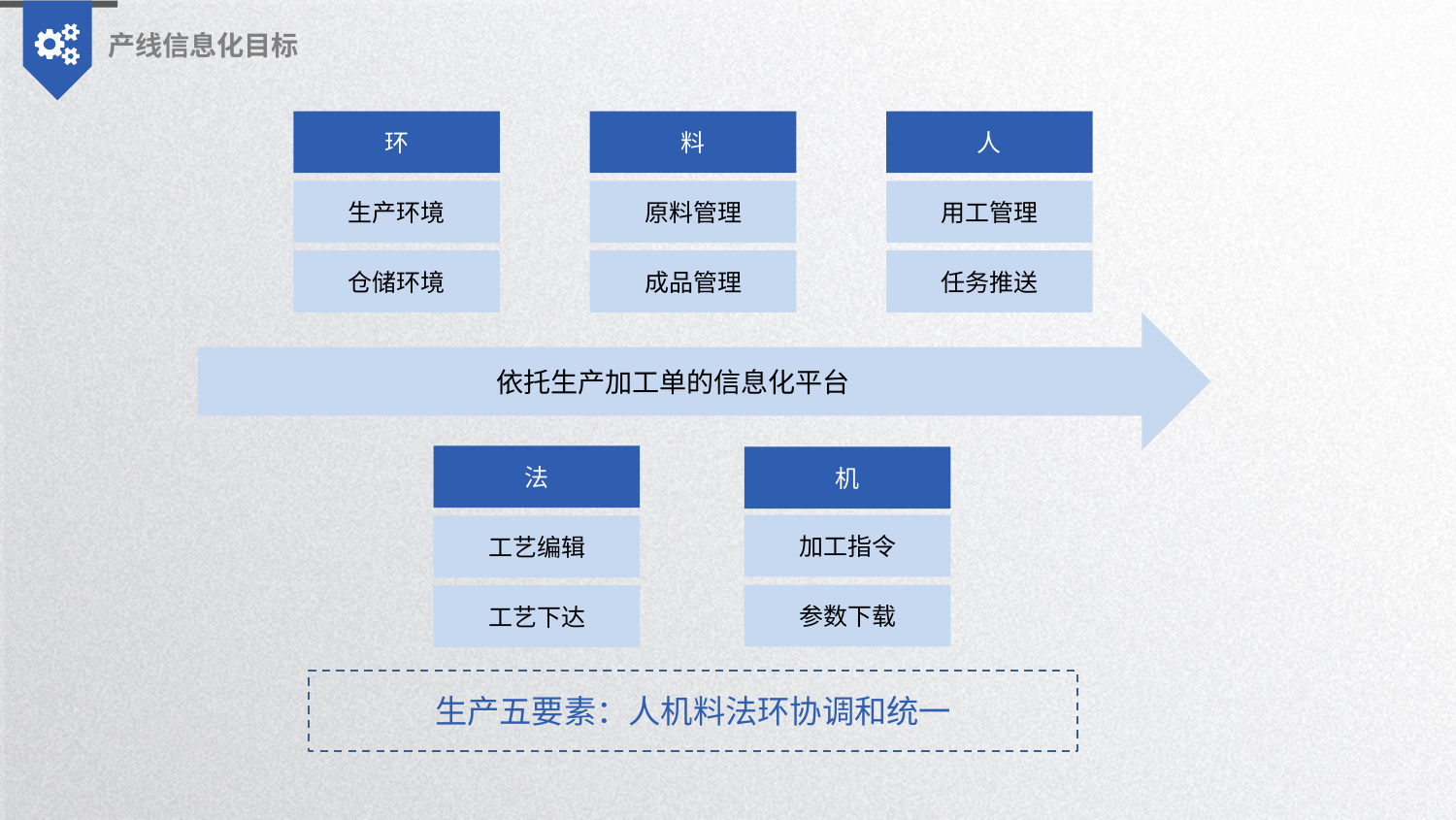

产线信息化目标
环
料
人
生产环境
原料管理
用工管理
仓储环境
成品管理
任务推送

依托生产加工单的信息化平台
法
机
加工指令
工艺编辑
参数下载
工艺下达

生产五要素：人机料法环协调和统一